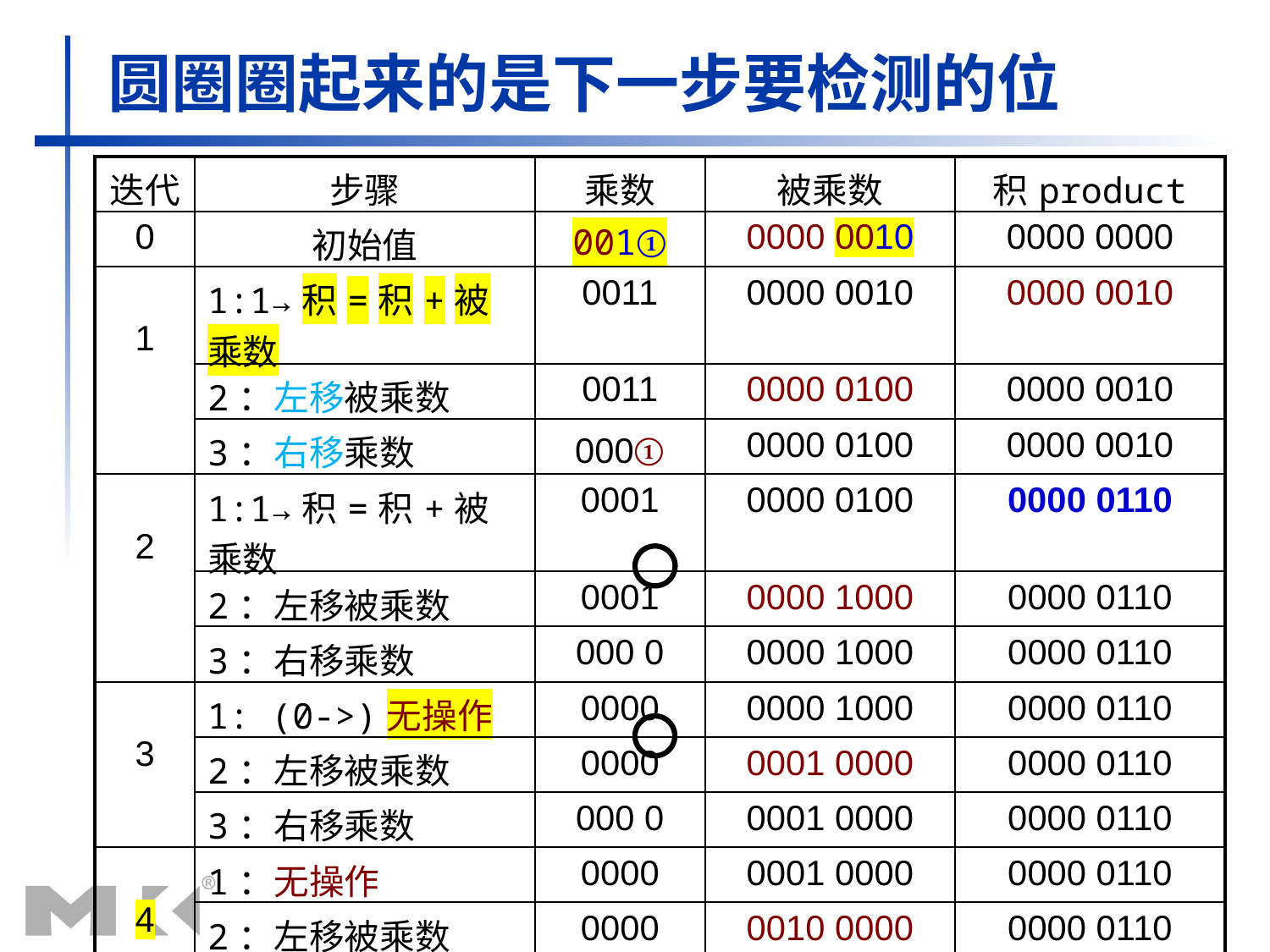

# 圆圈圈起来的是下一步要检测的位
| 迭代 | 步骤 | 乘数 | 被乘数 | 积product |
| --- | --- | --- | --- | --- |
| 0 | 初始值 | 001① | 0000 0010 | 0000 0000 |
| 1 | 1:1→积=积+被乘数 | 0011 | 0000 0010 | 0000 0010 |
|  | 2：左移被乘数 | 0011 | 0000 0100 | 0000 0010 |
|  | 3：右移乘数 | 000① | 0000 0100 | 0000 0010 |
| 2 | 1:1→积=积+被乘数 | 0001 | 0000 0100 | 0000 0110 |
|  | 2：左移被乘数 | 0001 | 0000 1000 | 0000 0110 |
|  | 3：右移乘数 | 000 0 | 0000 1000 | 0000 0110 |
| 3 | 1: (0->)无操作 | 0000 | 0000 1000 | 0000 0110 |
|  | 2：左移被乘数 | 0000 | 0001 0000 | 0000 0110 |
|  | 3：右移乘数 | 000 0 | 0001 0000 | 0000 0110 |
| 4 | 1：无操作 | 0000 | 0001 0000 | 0000 0110 |
|  | 2：左移被乘数 | 0000 | 0010 0000 | 0000 0110 |
|  | 3：右移乘数 | 0000 | 0010 0000 | 0000 0110 |